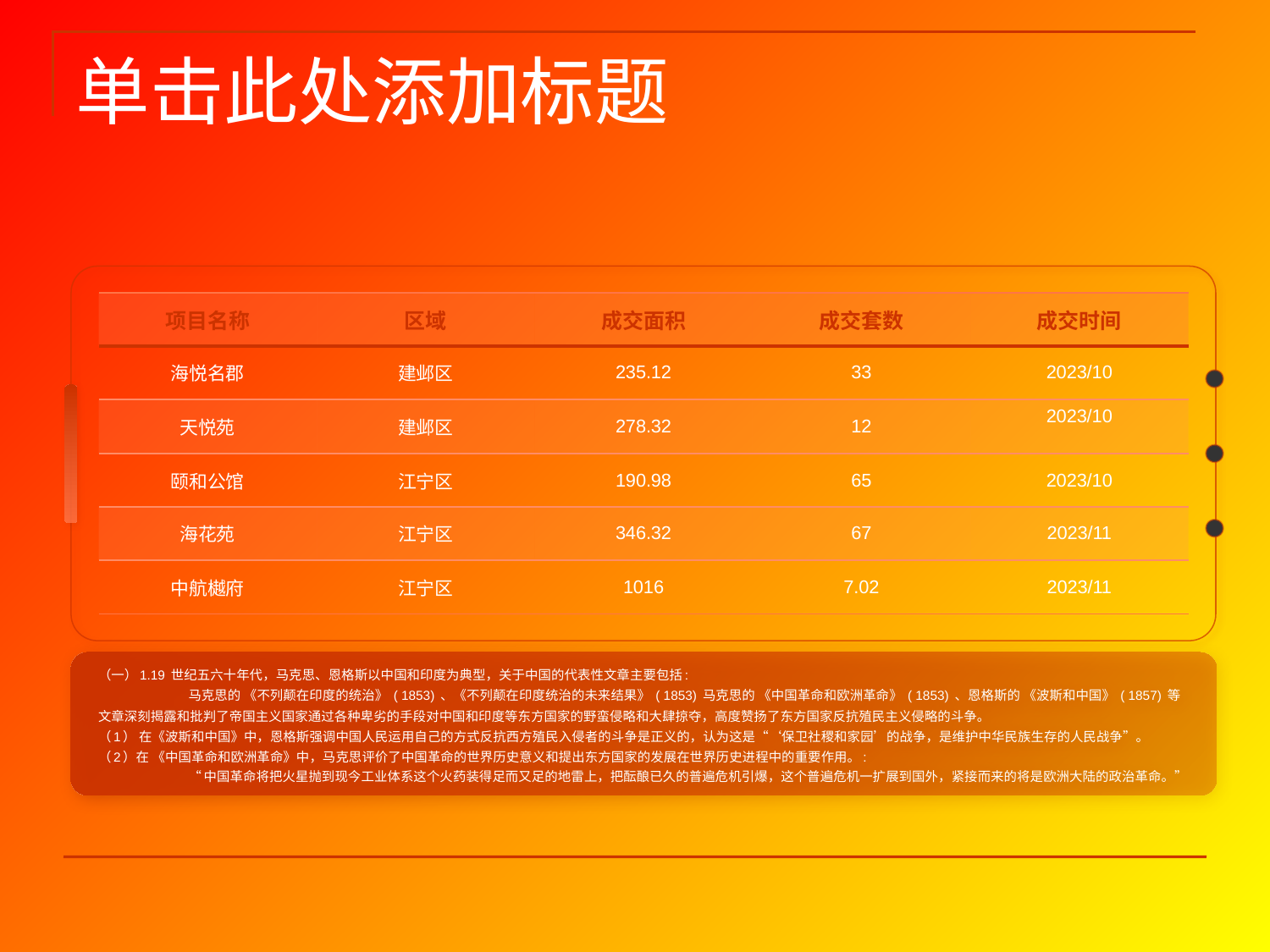

# 单击此处添加标题

| 项目名称 | 区域 | 成交面积 | 成交套数 | 成交时间 |
| --- | --- | --- | --- | --- |
| 海悦名郡 | 建邺区 | 235.12 | 33 | 2023/10 |
| 天悦苑 | 建邺区 | 278.32 | 12 | 2023/10 |
| 颐和公馆 | 江宁区 | 190.98 | 65 | 2023/10 |
| 海花苑 | 江宁区 | 346.32 | 67 | 2023/11 |
| 中航樾府 | 江宁区 | 1016 | 7.02 | 2023/11 |

（一）1.19 世纪五六十年代，马克思、恩格斯以中国和印度为典型，关于中国的代表性文章主要包括:
	马克思的 《不列颠在印度的统治》 ( 1853) 、《不列颠在印度统治的未来结果》 ( 1853) 马克思的 《中国革命和欧洲革命》 ( 1853) 、恩格斯的 《波斯和中国》 ( 1857) 等文章深刻揭露和批判了帝国主义国家通过各种卑劣的手段对中国和印度等东方国家的野蛮侵略和大肆掠夺，高度赞扬了东方国家反抗殖民主义侵略的斗争。
（1） 在《波斯和中国》中，恩格斯强调中国人民运用自己的方式反抗西方殖民入侵者的斗争是正义的，认为这是“‘保卫社稷和家园’的战争，是维护中华民族生存的人民战争”。
（2）在 《中国革命和欧洲革命》中，马克思评价了中国革命的世界历史意义和提出东方国家的发展在世界历史进程中的重要作用。:
	“中国革命将把火星抛到现今工业体系这个火药装得足而又足的地雷上，把酝酿已久的普遍危机引爆，这个普遍危机一扩展到国外，紧接而来的将是欧洲大陆的政治革命。”